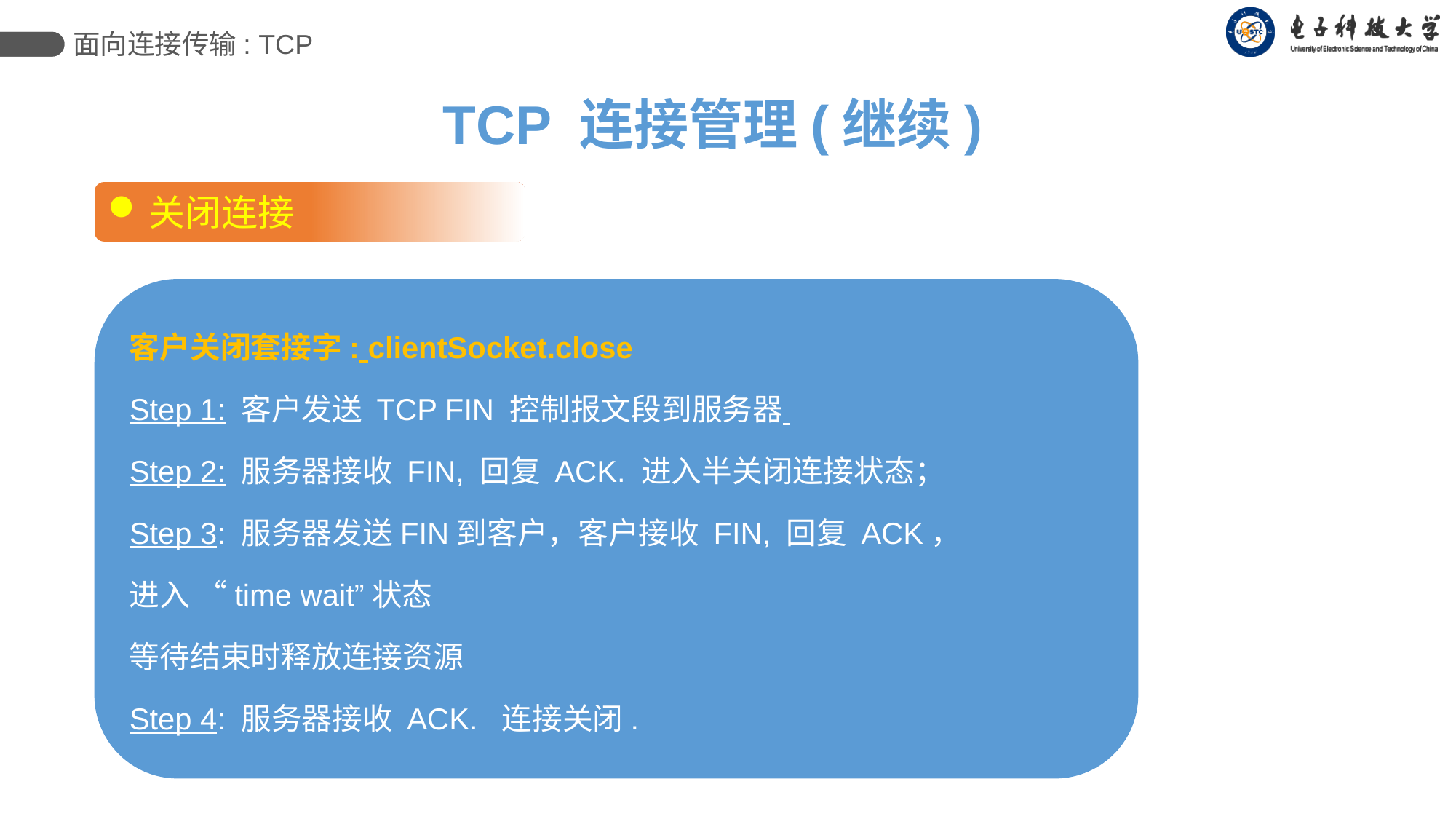

面向连接传输: TCP

TCP 连接管理(继续)
关闭连接
客户关闭套接字: clientSocket.close
Step 1: 客户发送 TCP FIN 控制报文段到服务器
Step 2: 服务器接收 FIN, 回复 ACK. 进入半关闭连接状态；
Step 3: 服务器发送FIN到客户，客户接收 FIN, 回复 ACK，
进入 “time wait”状态
等待结束时释放连接资源
Step 4: 服务器接收 ACK.  连接关闭.